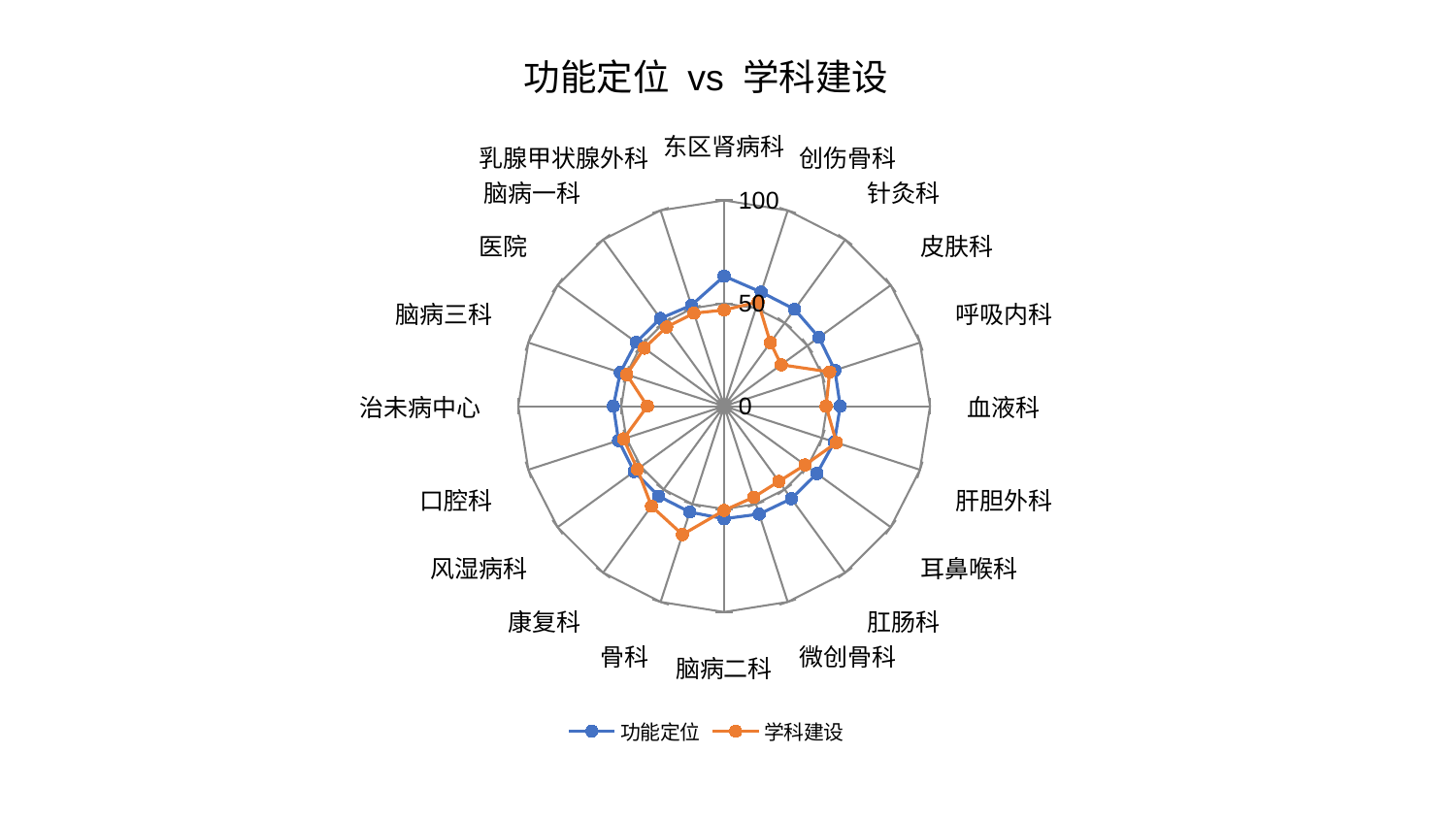

### Chart: 功能定位 vs 学科建设

| Category | 功能定位 | 学科建设 |
|---|---|---|
| 东区肾病科 | 63.20745350220861 | 46.7372385839071 |
| 创伤骨科 | 58.262652276837215 | 53.30023641422674 |
| 针灸科 | 58.20988624647264 | 38.21549788810784 |
| 皮肤科 | 56.88499821572404 | 34.27123911944088 |
| 呼吸内科 | 56.55893392209516 | 53.910419220245785 |
| 血液科 | 56.39840087586584 | 49.52080392822813 |
| 肝胆外科 | 56.314898627285395 | 57.36361561880967 |
| 耳鼻喉科 | 55.68746870372881 | 48.570667519775604 |
| 肛肠科 | 55.55992452797738 | 45.19188678822826 |
| 微创骨科 | 55.14460265468392 | 46.495270130207956 |
| 脑病二科 | 54.70253633957577 | 50.62253862407367 |
| 骨科 | 54.104734868007405 | 65.58462025318538 |
| 康复科 | 54.08186573772173 | 60.074311304631856 |
| 风湿病科 | 54.03620024783467 | 52.07063711629775 |
| 口腔科 | 53.94948251441262 | 51.39586014926649 |
| 治未病中心 | 53.83963303194287 | 37.31560083769847 |
| 脑病三科 | 53.06063335965176 | 49.78590496574809 |
| 医院 | 52.82329442959482 | 48.012410380761324 |
| 脑病一科 | 52.70072183099394 | 47.532825936378565 |
| 乳腺甲状腺外科 | 51.571986105665665 | 47.53159400185539 |
32